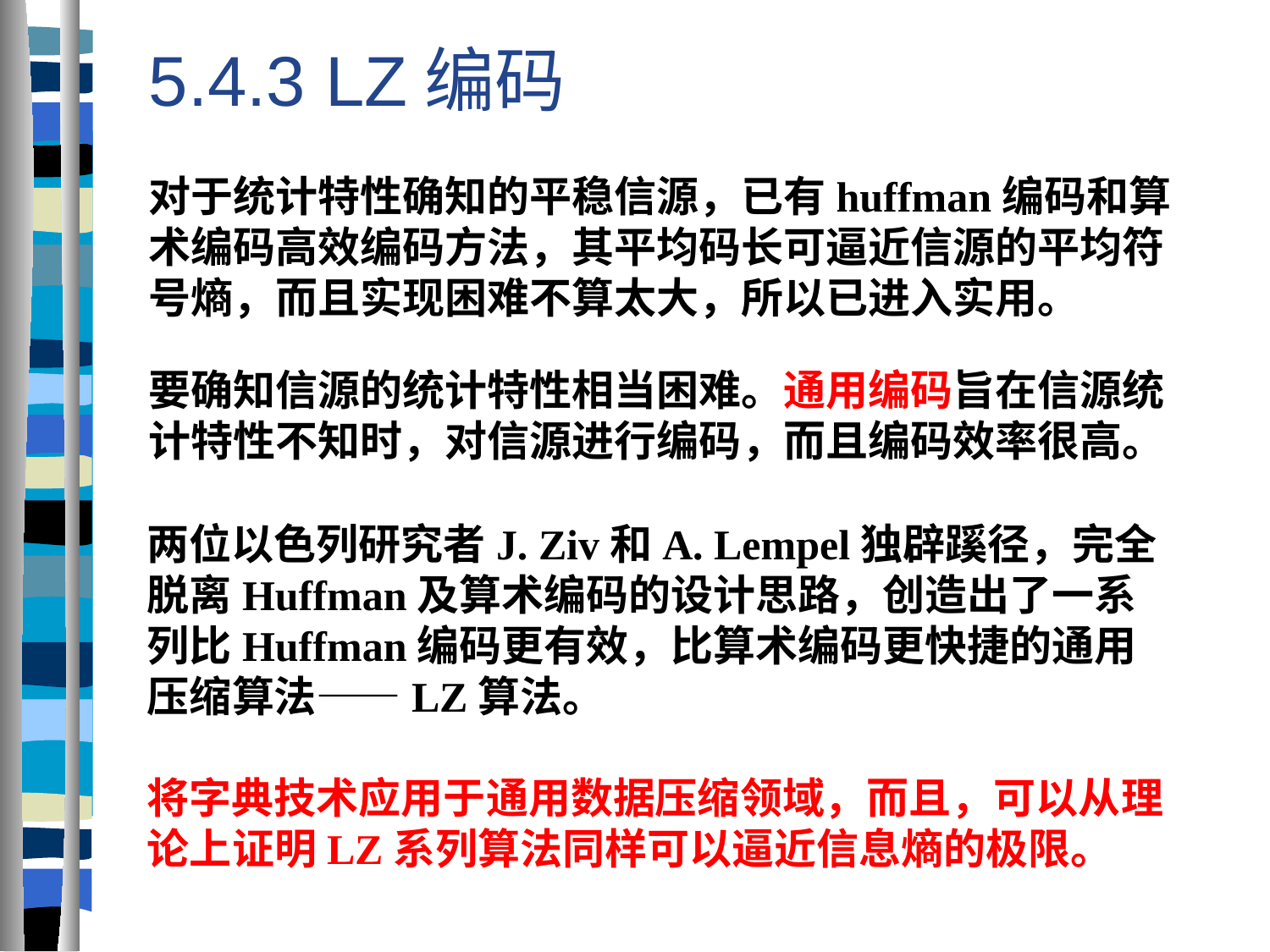

5.4.3 LZ编码
对于统计特性确知的平稳信源，已有huffman编码和算术编码高效编码方法，其平均码长可逼近信源的平均符号熵，而且实现困难不算太大，所以已进入实用。
要确知信源的统计特性相当困难。通用编码旨在信源统计特性不知时，对信源进行编码，而且编码效率很高。
两位以色列研究者J. Ziv和A. Lempel独辟蹊径，完全脱离Huffman及算术编码的设计思路，创造出了一系列比Huffman编码更有效，比算术编码更快捷的通用压缩算法——LZ算法。

将字典技术应用于通用数据压缩领域，而且，可以从理论上证明LZ系列算法同样可以逼近信息熵的极限。